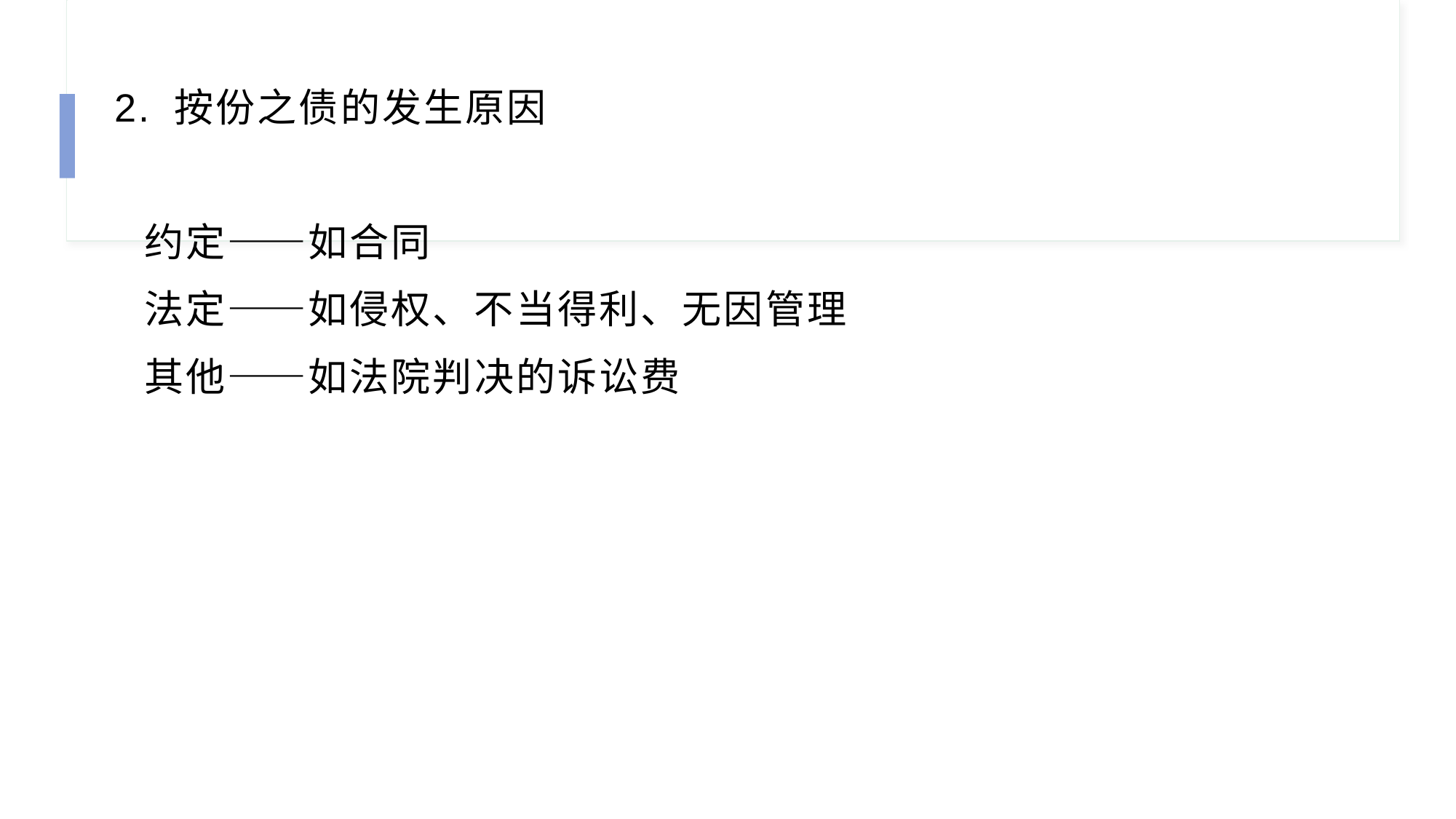

2. 按份之债的发生原因

   约定——如合同
   法定——如侵权、不当得利、无因管理
   其他——如法院判决的诉讼费